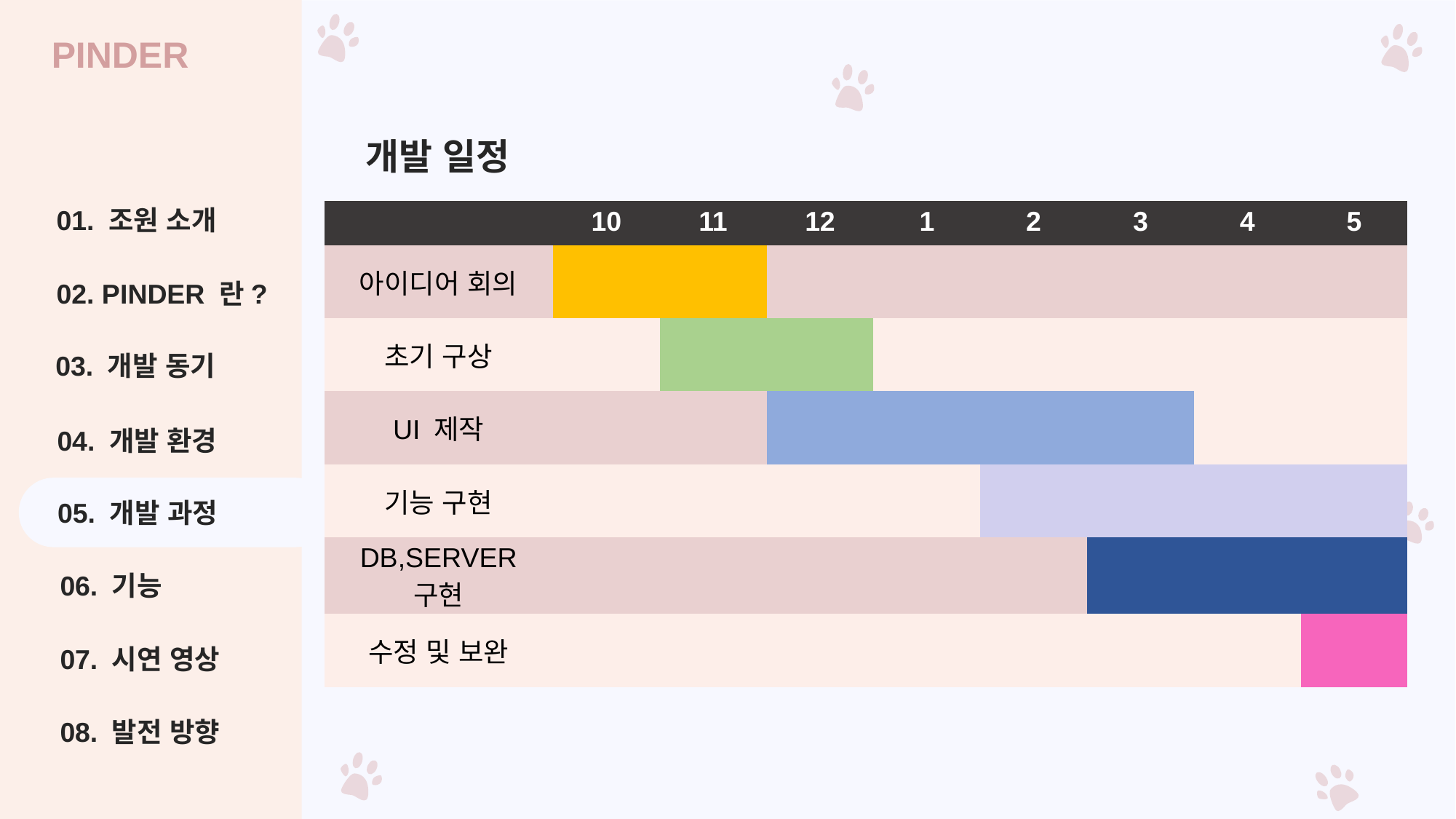

PINDER

개발 일정
01. 조원 소개
|  | 10 | 11 | 12 | 1 | 2 | 3 | 4 | 5 |
| --- | --- | --- | --- | --- | --- | --- | --- | --- |
| 아이디어 회의 |  |  |  |  |  |  |  |  |
| 초기 구상 |  |  |  |  |  |  |  |  |
| UI 제작 |  |  |  |  |  |  |  |  |
| 기능 구현 |  |  |  |  |  |  |  |  |
| DB,SERVER 구현 |  |  |  |  |  |  |  |  |
| 수정 및 보완 |  |  |  |  |  |  |  |  |
02. PINDER 란?
03. 개발 동기
04. 개발 환경

05. 개발 과정

06. 기능
07. 시연 영상
08. 발전 방향